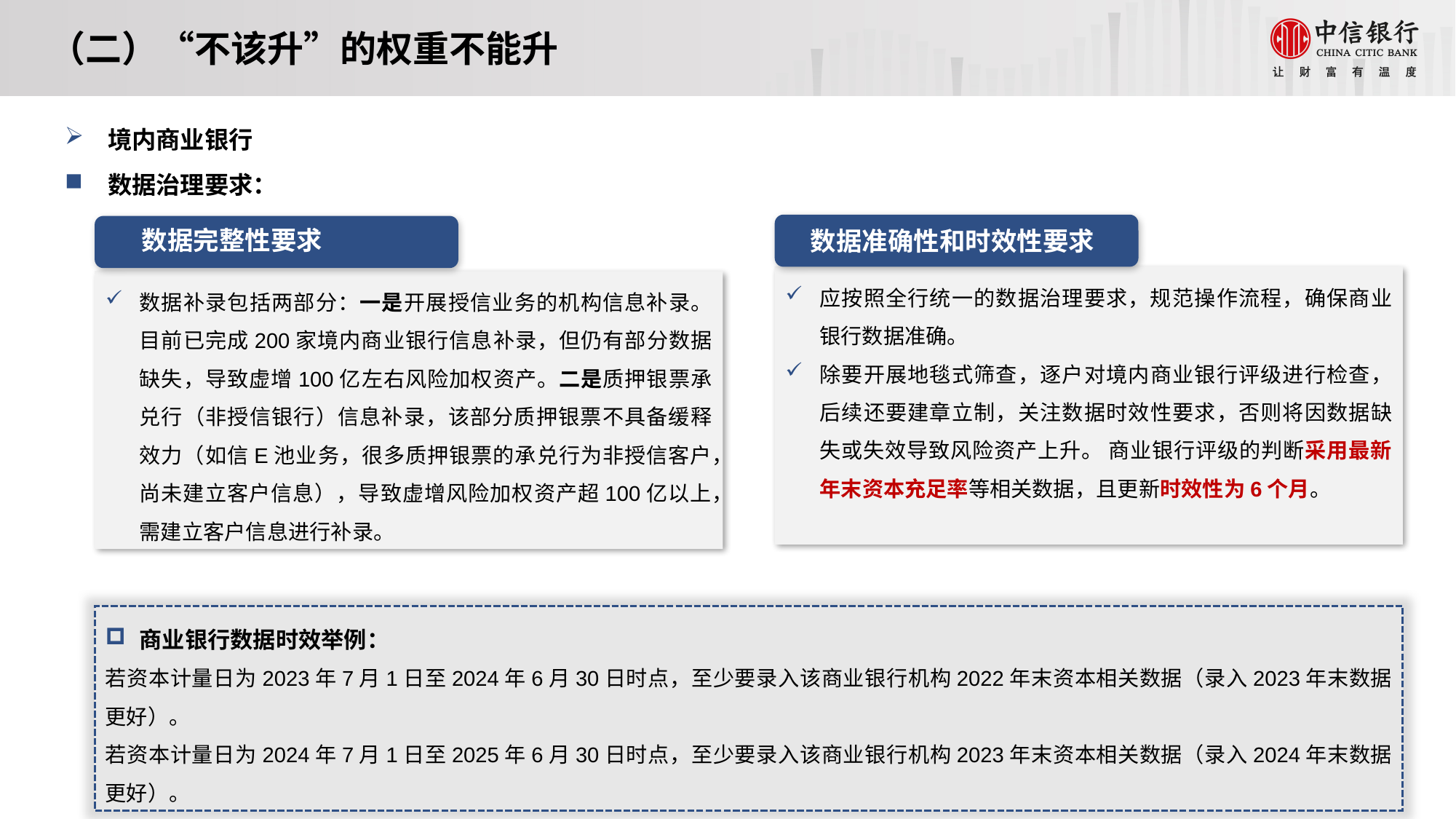

（二）“不该升”的权重不能升
境内商业银行
数据治理要求：

数据准确性和时效性要求

数据完整性要求
应按照全行统一的数据治理要求，规范操作流程，确保商业银行数据准确。
除要开展地毯式筛查，逐户对境内商业银行评级进行检查，后续还要建章立制，关注数据时效性要求，否则将因数据缺失或失效导致风险资产上升。 商业银行评级的判断采用最新年末资本充足率等相关数据，且更新时效性为6个月。

数据补录包括两部分：一是开展授信业务的机构信息补录。目前已完成200家境内商业银行信息补录，但仍有部分数据缺失，导致虚增100亿左右风险加权资产。二是质押银票承兑行（非授信银行）信息补录，该部分质押银票不具备缓释效力（如信E池业务，很多质押银票的承兑行为非授信客户，尚未建立客户信息），导致虚增风险加权资产超100亿以上，需建立客户信息进行补录。
商业银行数据时效举例：
若资本计量日为2023年7月1日至2024年6月30日时点，至少要录入该商业银行机构2022年末资本相关数据（录入2023年末数据更好）。
若资本计量日为2024年7月1日至2025年6月30日时点，至少要录入该商业银行机构2023年末资本相关数据（录入2024年末数据更好）。
25